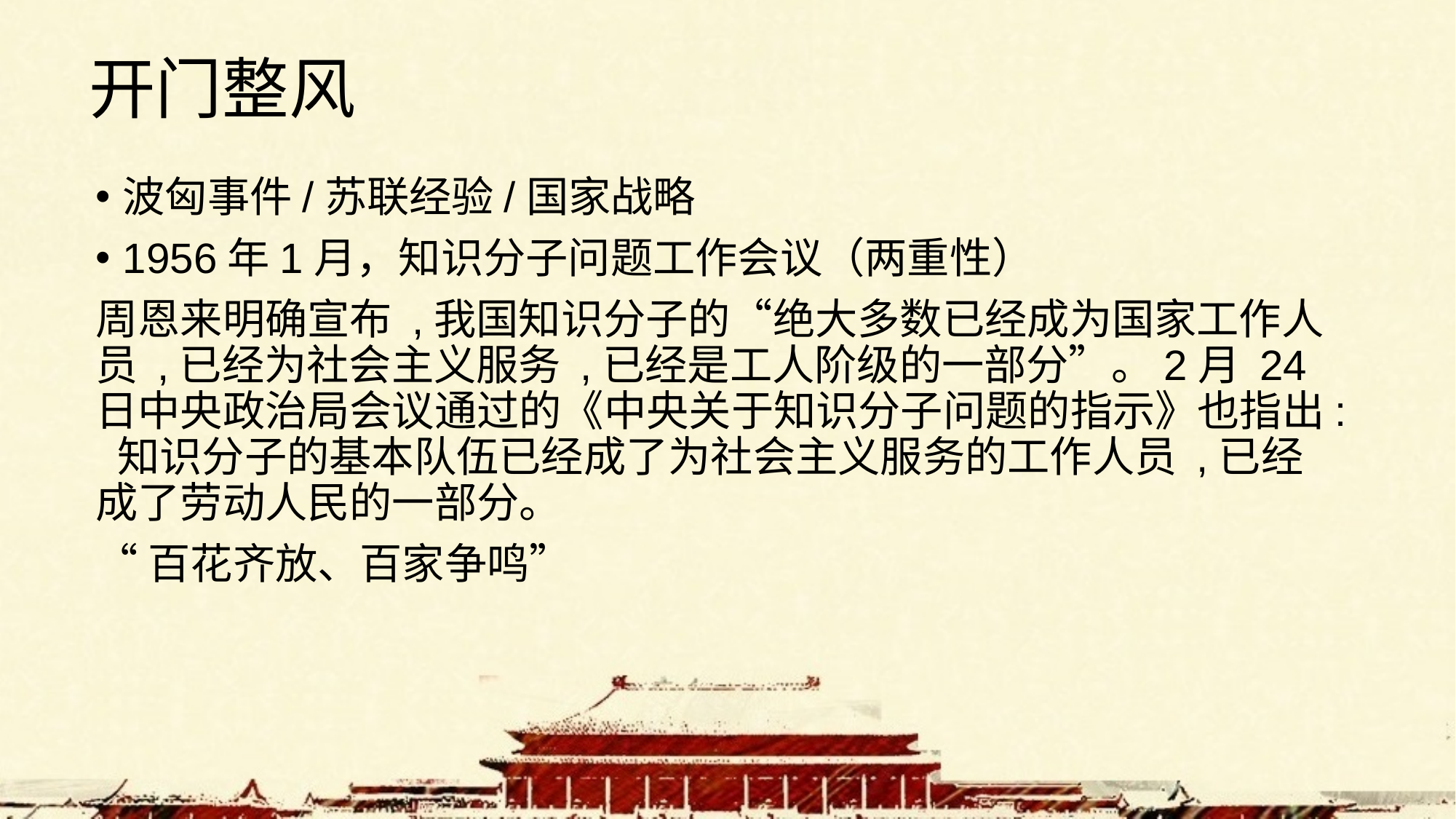

# 开门整风
波匈事件/苏联经验/国家战略
1956年1月，知识分子问题工作会议（两重性）
周恩来明确宣布 ,我国知识分子的“绝大多数已经成为国家工作人员 ,已经为社会主义服务 ,已经是工人阶级的一部分”。2月 24日中央政治局会议通过的《中央关于知识分子问题的指示》也指出: 知识分子的基本队伍已经成了为社会主义服务的工作人员 ,已经成了劳动人民的一部分。
“百花齐放、百家争鸣”